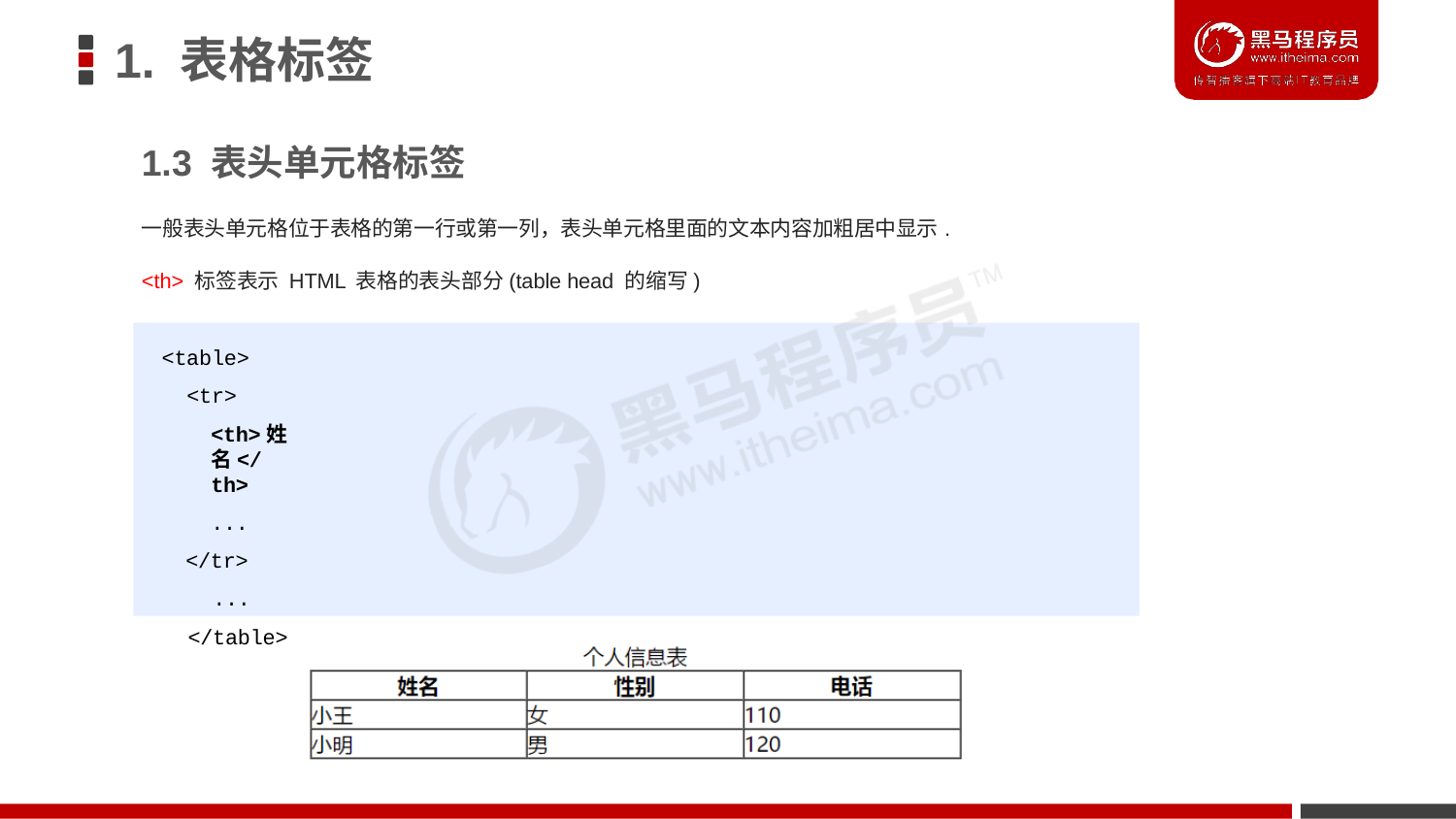

# 1. 表格标签
1.3 表头单元格标签
一般表头单元格位于表格的第一行或第一列，表头单元格里面的文本内容加粗居中显示.

<th> 标签表示 HTML 表格的表头部分(table head 的缩写)

<table>
<tr>
<th>姓名</th>
...
</tr>
...
</table>